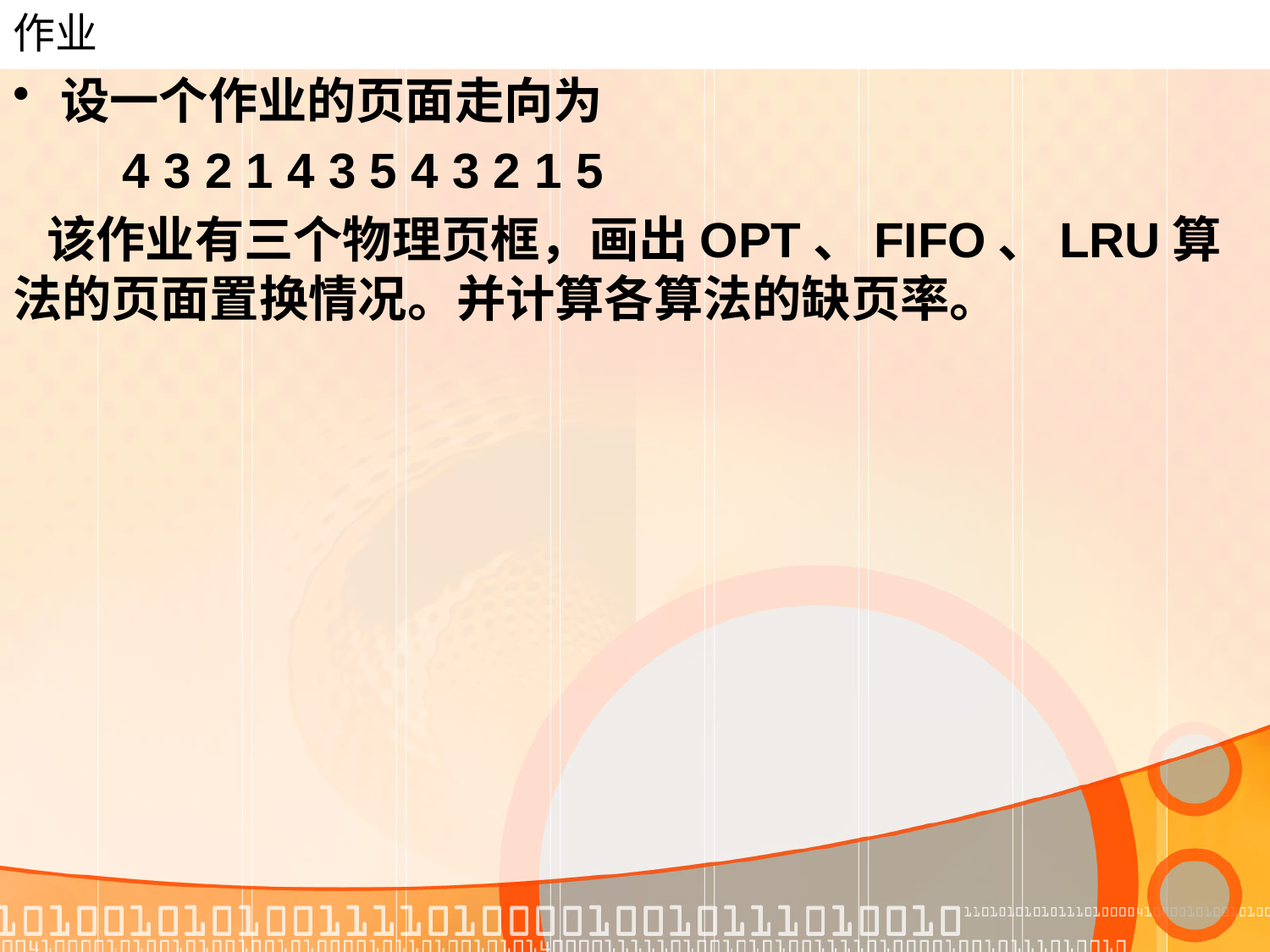

# 作业
设一个作业的页面走向为
        4 3 2 1 4 3 5 4 3 2 1 5
  该作业有三个物理页框，画出OPT、FIFO、LRU算法的页面置换情况。并计算各算法的缺页率。